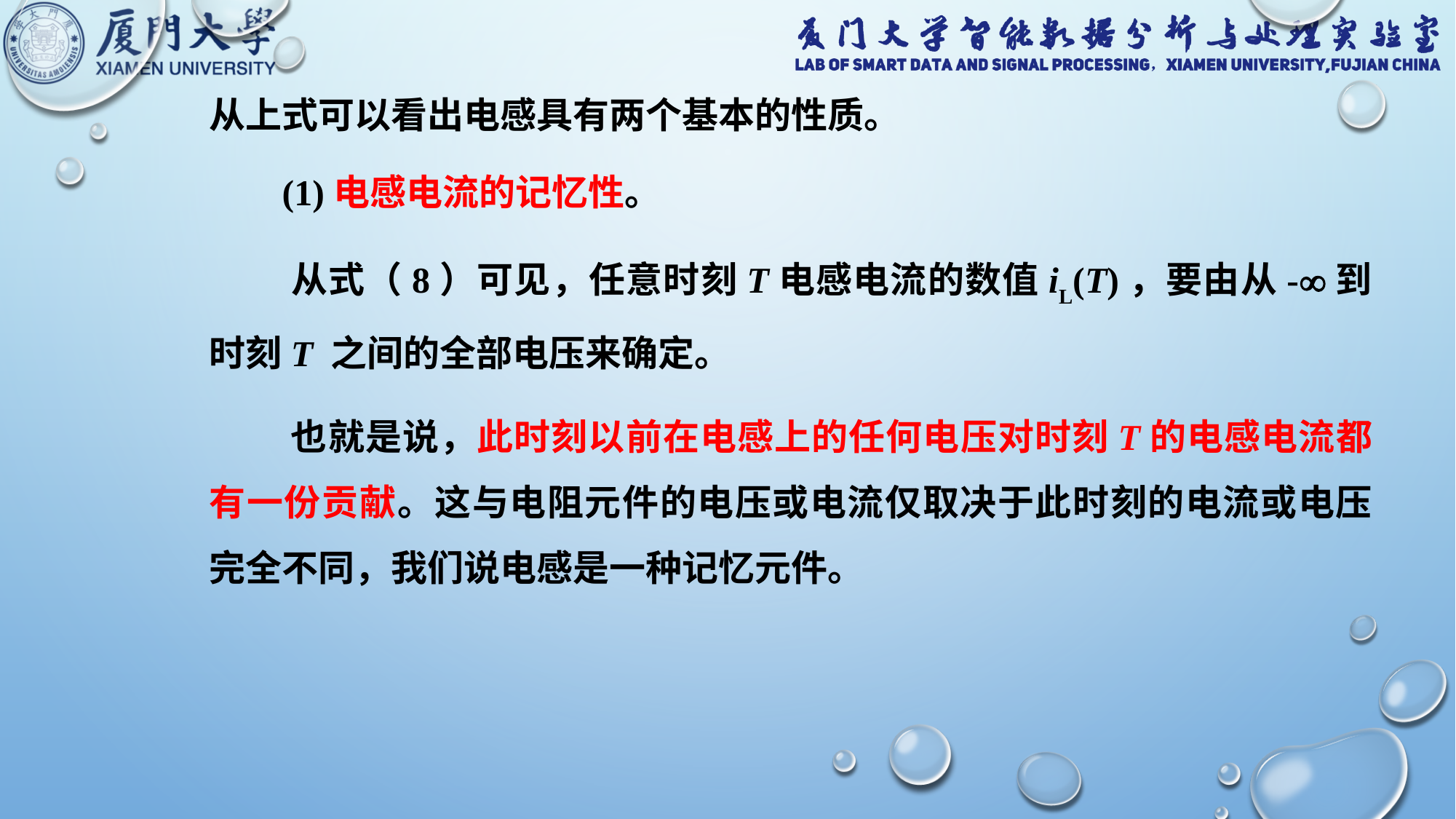

从上式可以看出电感具有两个基本的性质。
        (1)电感电流的记忆性。
        从式（8）可见，任意时刻T电感电流的数值iL(T)，要由从-∞到时刻T 之间的全部电压来确定。
        也就是说，此时刻以前在电感上的任何电压对时刻T的电感电流都有一份贡献。这与电阻元件的电压或电流仅取决于此时刻的电流或电压完全不同，我们说电感是一种记忆元件。
70